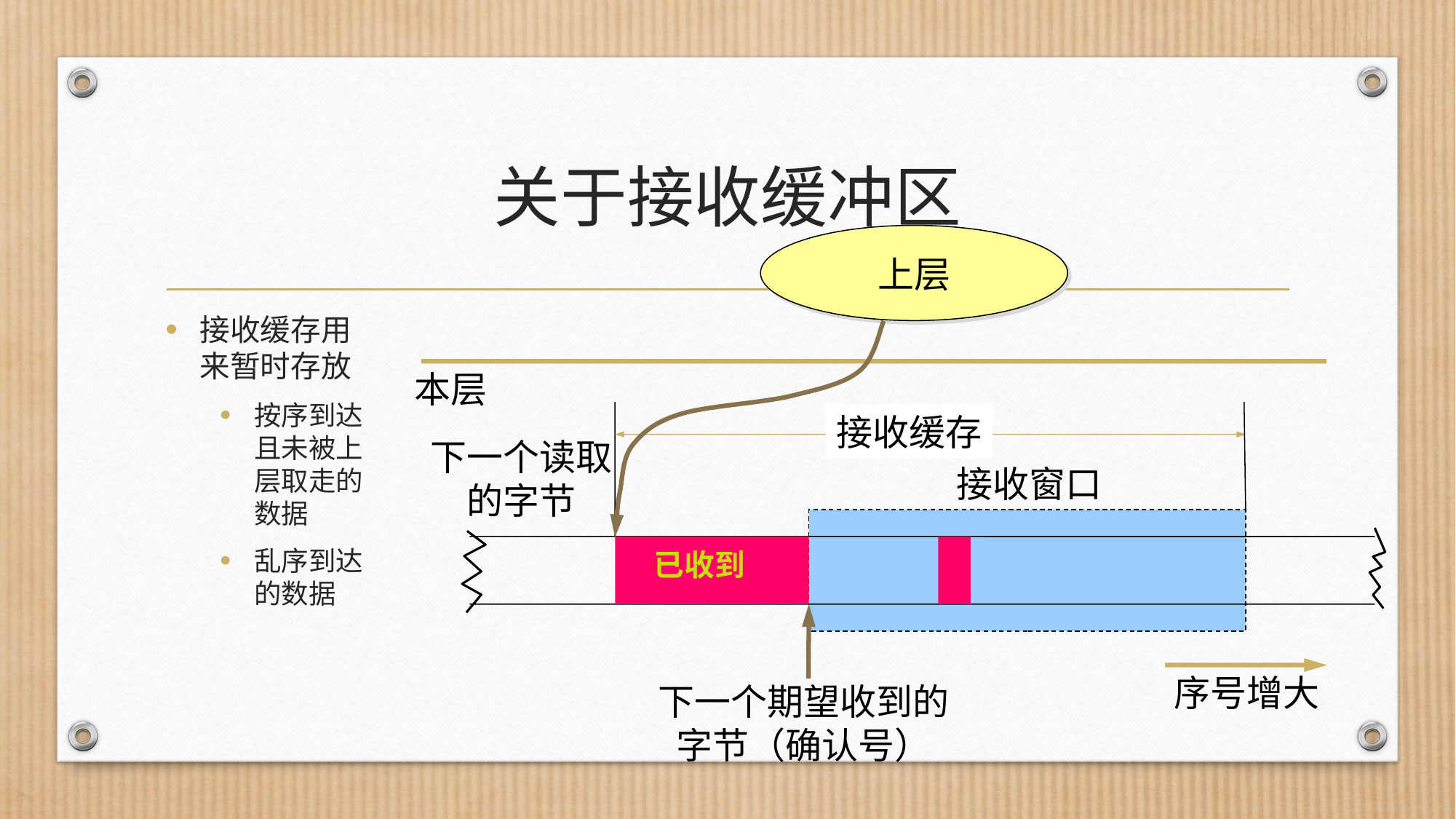

# 关于接收缓冲区
上层
接收缓存用来暂时存放
按序到达且未被上层取走的数据
乱序到达的数据

本层

接收缓存
下一个读取
的字节

接收窗口

已收到

序号增大

下一个期望收到的
字节（确认号）